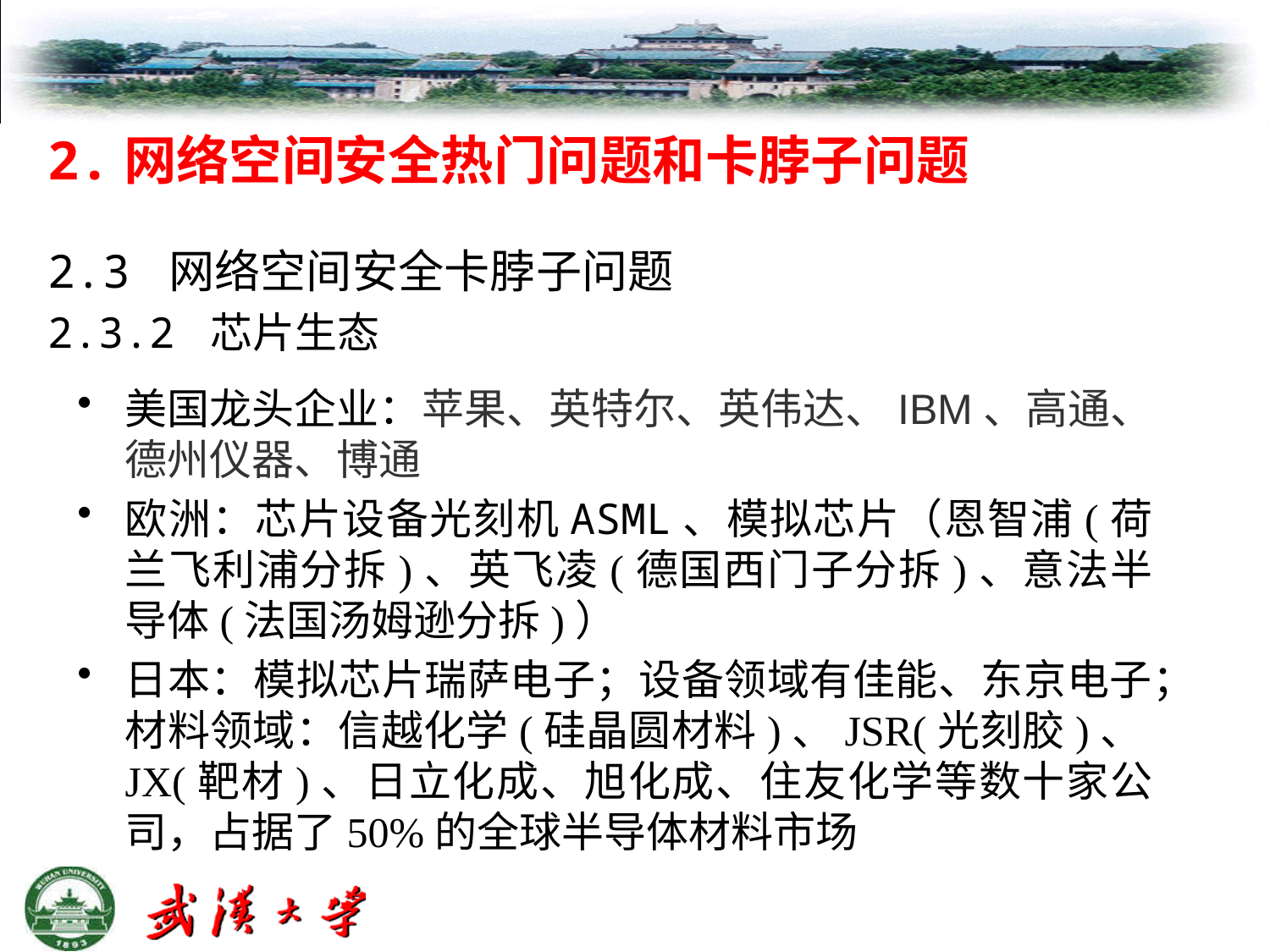

# 2.网络空间安全热门问题和卡脖子问题
2.3 网络空间安全卡脖子问题
2.3.2 芯片生态
美国龙头企业：苹果、英特尔、英伟达、IBM、高通、德州仪器、博通
欧洲：芯片设备光刻机ASML、模拟芯片（恩智浦(荷兰飞利浦分拆)、英飞凌(德国西门子分拆)、意法半导体(法国汤姆逊分拆)）
日本：模拟芯片瑞萨电子；设备领域有佳能、东京电子；材料领域：信越化学(硅晶圆材料)、JSR(光刻胶)、JX(靶材)、日立化成、旭化成、住友化学等数十家公司，占据了50%的全球半导体材料市场